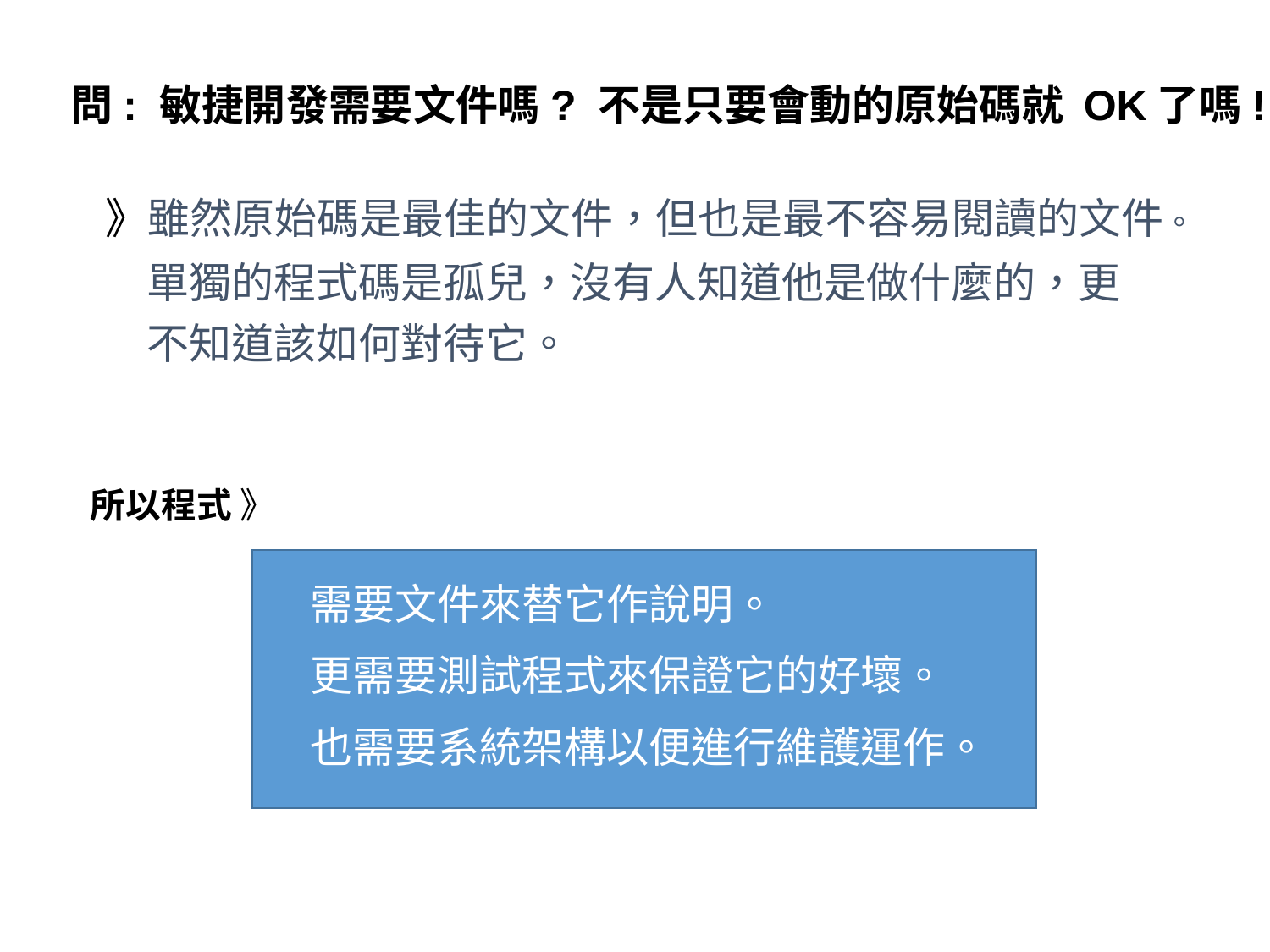

問: 敏捷開發需要文件嗎? 不是只要會動的原始碼就 OK了嗎!
》雖然原始碼是最佳的文件，但也是最不容易閱讀的文件。
單獨的程式碼是孤兒，沒有人知道他是做什麼的，更
不知道該如何對待它。
所以程式 》

需要文件來替它作說明。
更需要測試程式來保證它的好壞。
也需要系統架構以便進行維護運作。